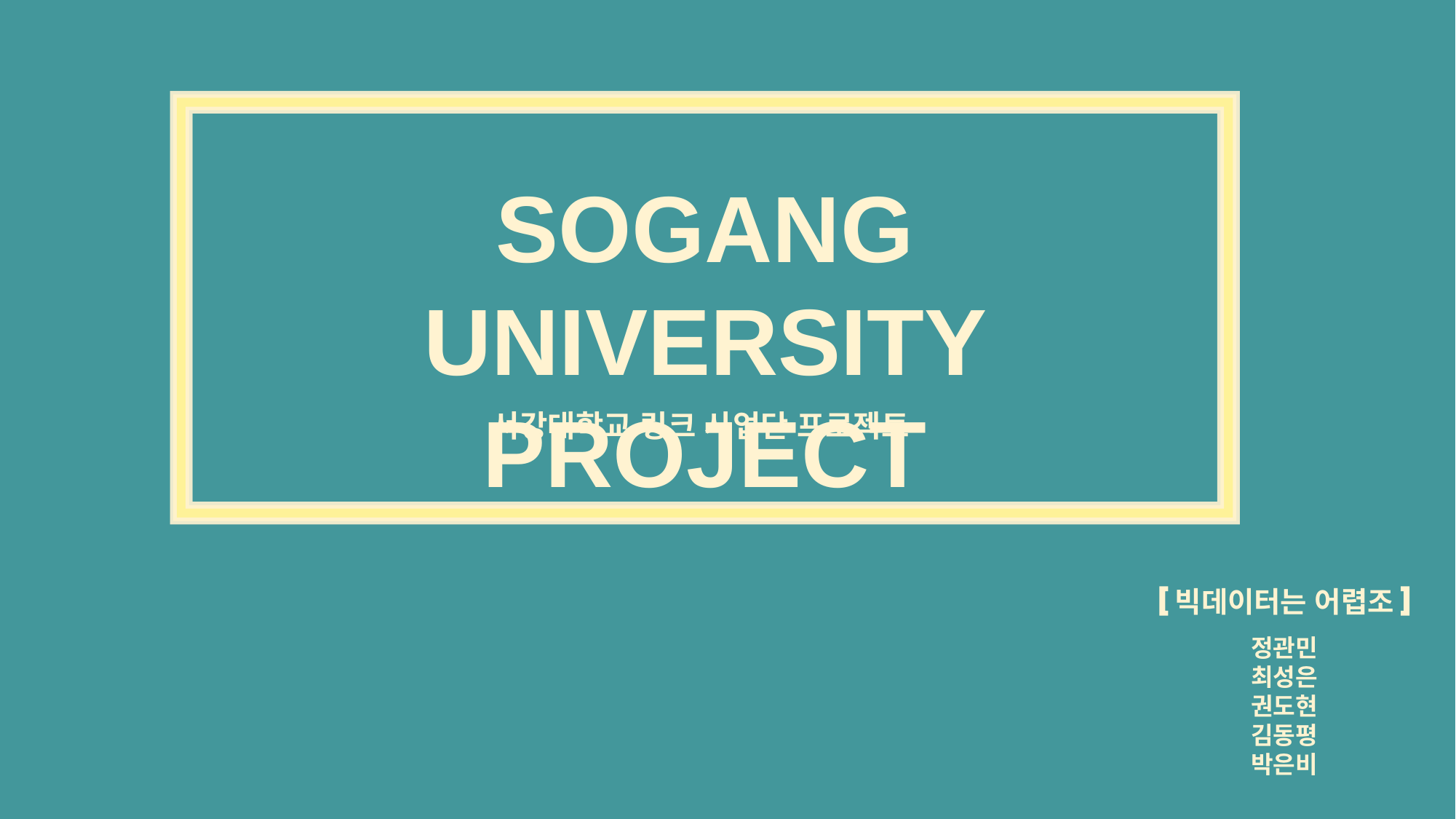

SOGANG UNIVERSITY PROJECT
서강대학교 링크 사업단 프로젝트
[빅데이터는 어렵조]

정관민
최성은
권도현
김동평
박은비